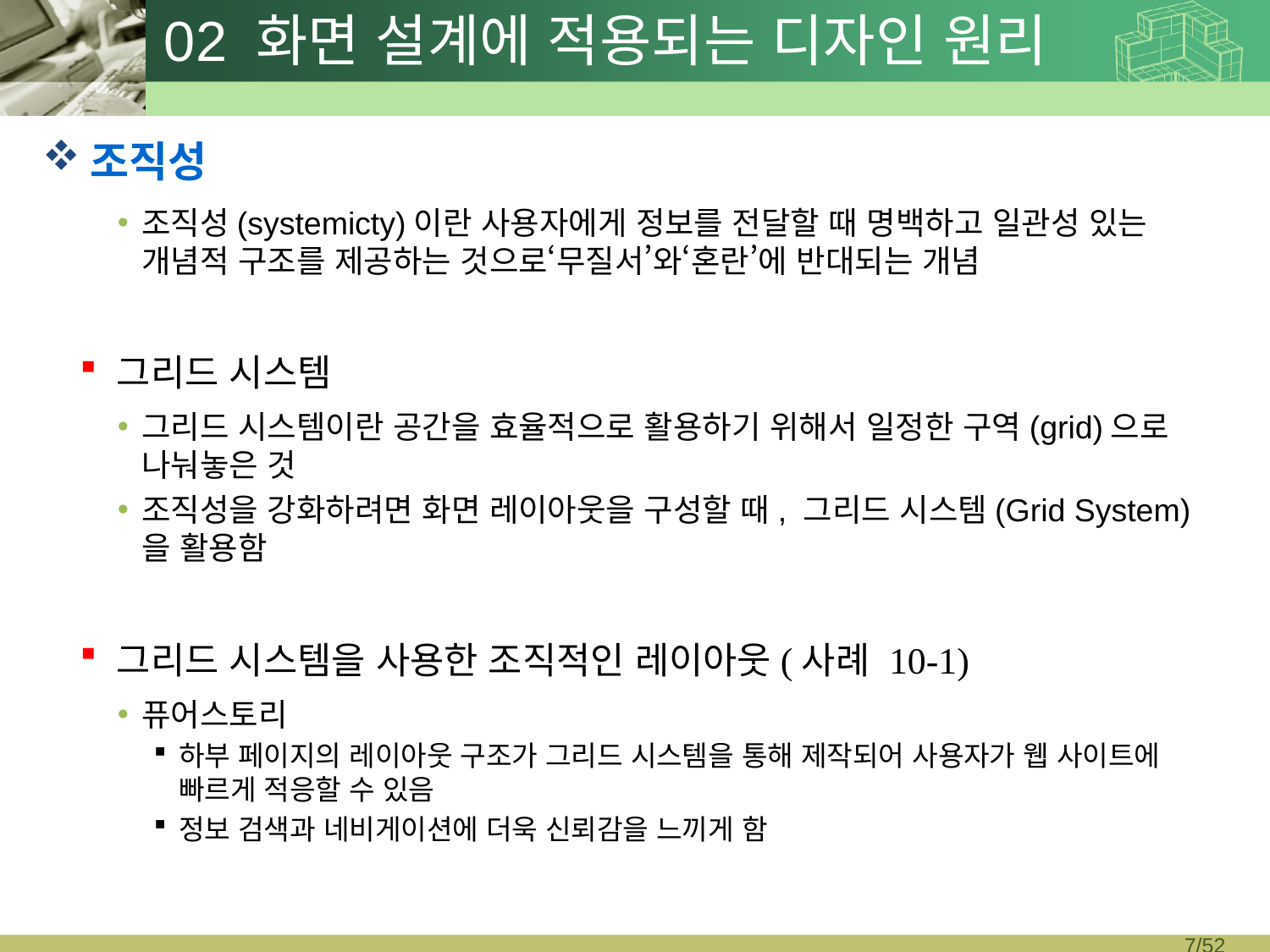

# 02 화면 설계에 적용되는 디자인 원리
조직성
조직성(systemicty)이란 사용자에게 정보를 전달할 때 명백하고 일관성 있는 개념적 구조를 제공하는 것으로‘무질서’와‘혼란’에 반대되는 개념

그리드 시스템
그리드 시스템이란 공간을 효율적으로 활용하기 위해서 일정한 구역(grid)으로 나눠놓은 것
조직성을 강화하려면 화면 레이아웃을 구성할 때, 그리드 시스템(Grid System)을 활용함

그리드 시스템을 사용한 조직적인 레이아웃(사례 10-1)
퓨어스토리
하부 페이지의 레이아웃 구조가 그리드 시스템을 통해 제작되어 사용자가 웹 사이트에 빠르게 적응할 수 있음
정보 검색과 네비게이션에 더욱 신뢰감을 느끼게 함